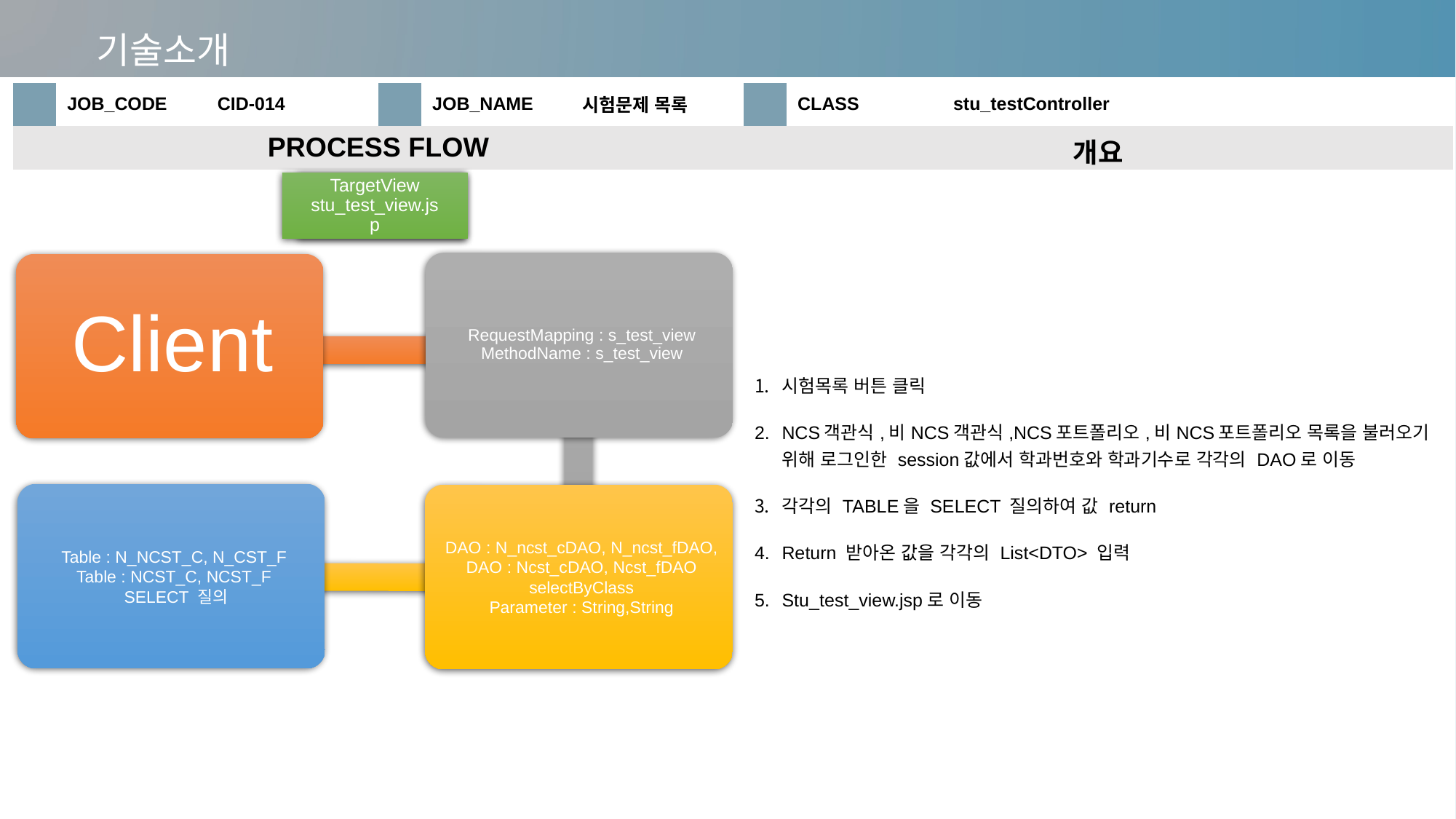

기술소개

|  | JOB\_CODE | CID-014 |  | JOB\_NAME | 시험문제 목록 |  | CLASS | stu\_testController |
| --- | --- | --- | --- | --- | --- | --- | --- | --- |
| PROCESS FLOW |  |  |  |  |  | 개요 |  |  |
|  |  |  |  |  |  | 시험목록 버튼 클릭 NCS객관식,비NCS객관식,NCS포트폴리오,비NCS포트폴리오 목록을 불러오기 위해 로그인한 session값에서 학과번호와 학과기수로 각각의 DAO로 이동 각각의 TABLE을 SELECT 질의하여 값 return Return 받아온 값을 각각의 List<DTO> 입력 Stu\_test\_view.jsp로 이동 |  |  |
TargetView
stu_test_view.jsp

Client
RequestMapping : s_test_view
MethodName : s_test_view
DAO : N_ncst_cDAO, N_ncst_fDAO,
DAO : Ncst_cDAO, Ncst_fDAO
selectByClass
Parameter : String,String
Table : N_NCST_C, N_CST_F
Table : NCST_C, NCST_F
 SELECT 질의